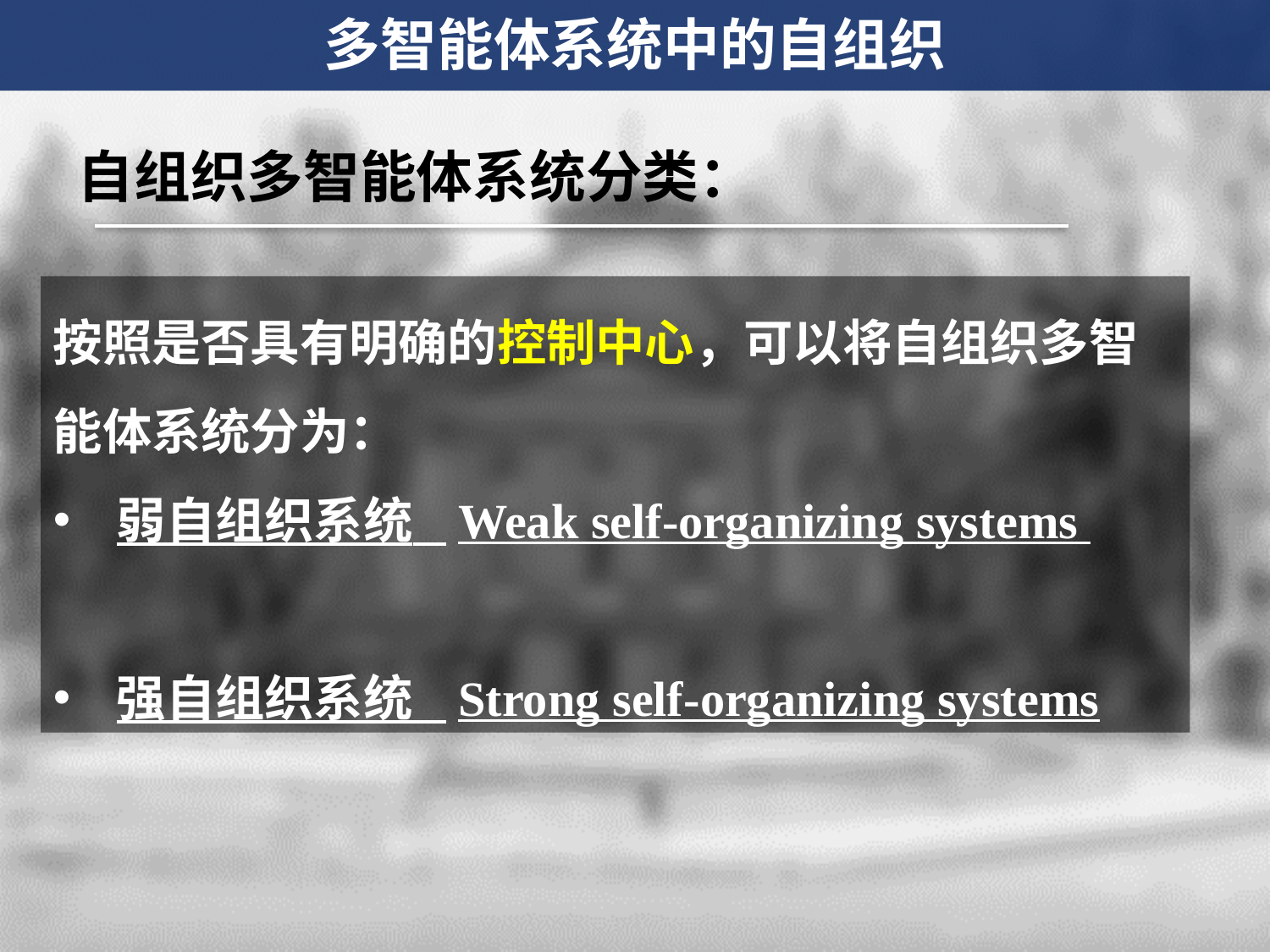

多智能体系统中的自组织
自组织多智能体系统分类：
按照是否具有明确的控制中心，可以将自组织多智能体系统分为：
弱自组织系统   Weak self-organizing systems

强自组织系统   Strong self-organizing systems